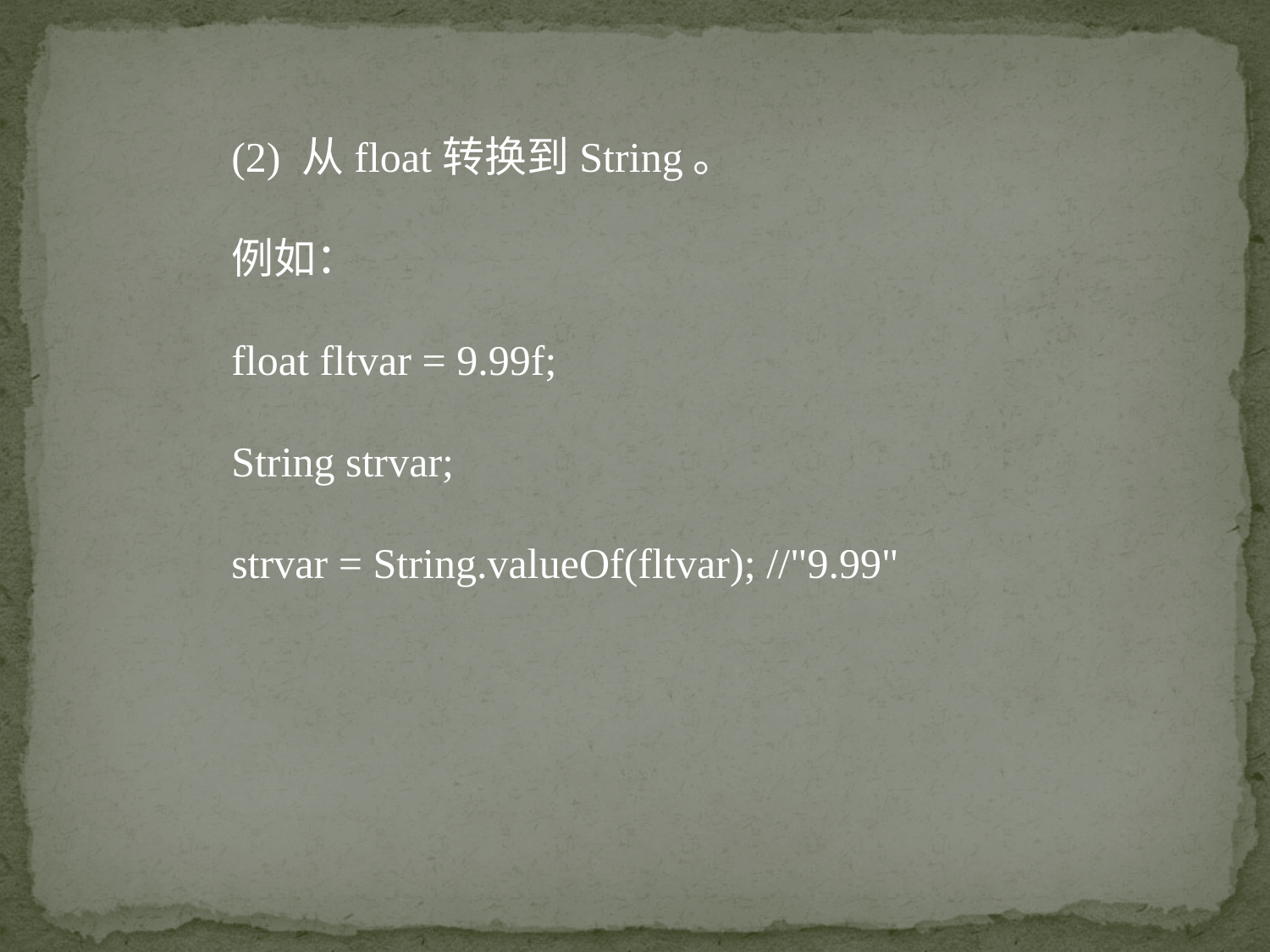

(2) 从float转换到String。
例如：
float fltvar = 9.99f;
String strvar;
strvar = String.valueOf(fltvar); //"9.99"